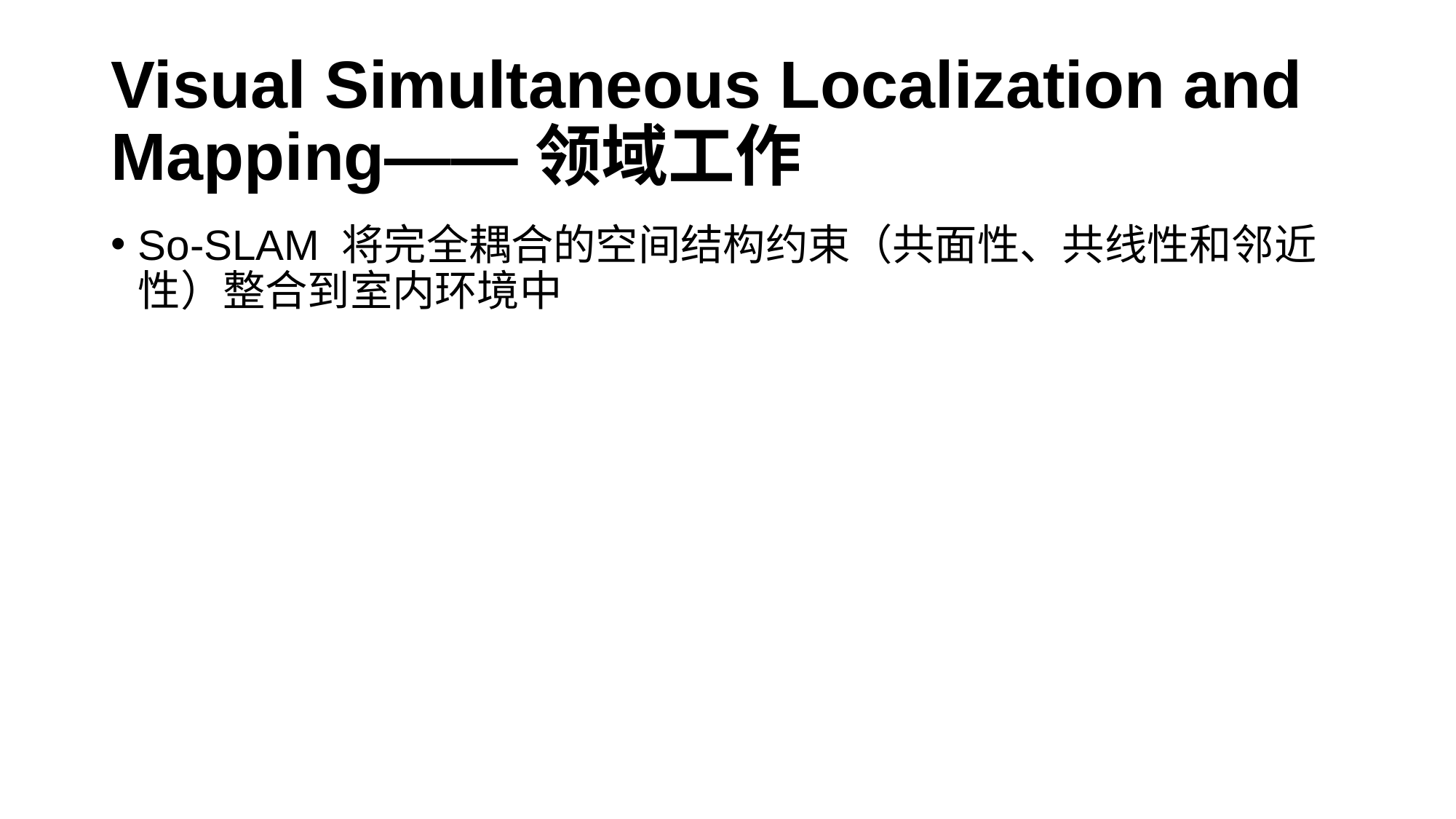

# Visual Simultaneous Localization and Mapping——领域工作
So-SLAM 将完全耦合的空间结构约束（共面性、共线性和邻近性）整合到室内环境中